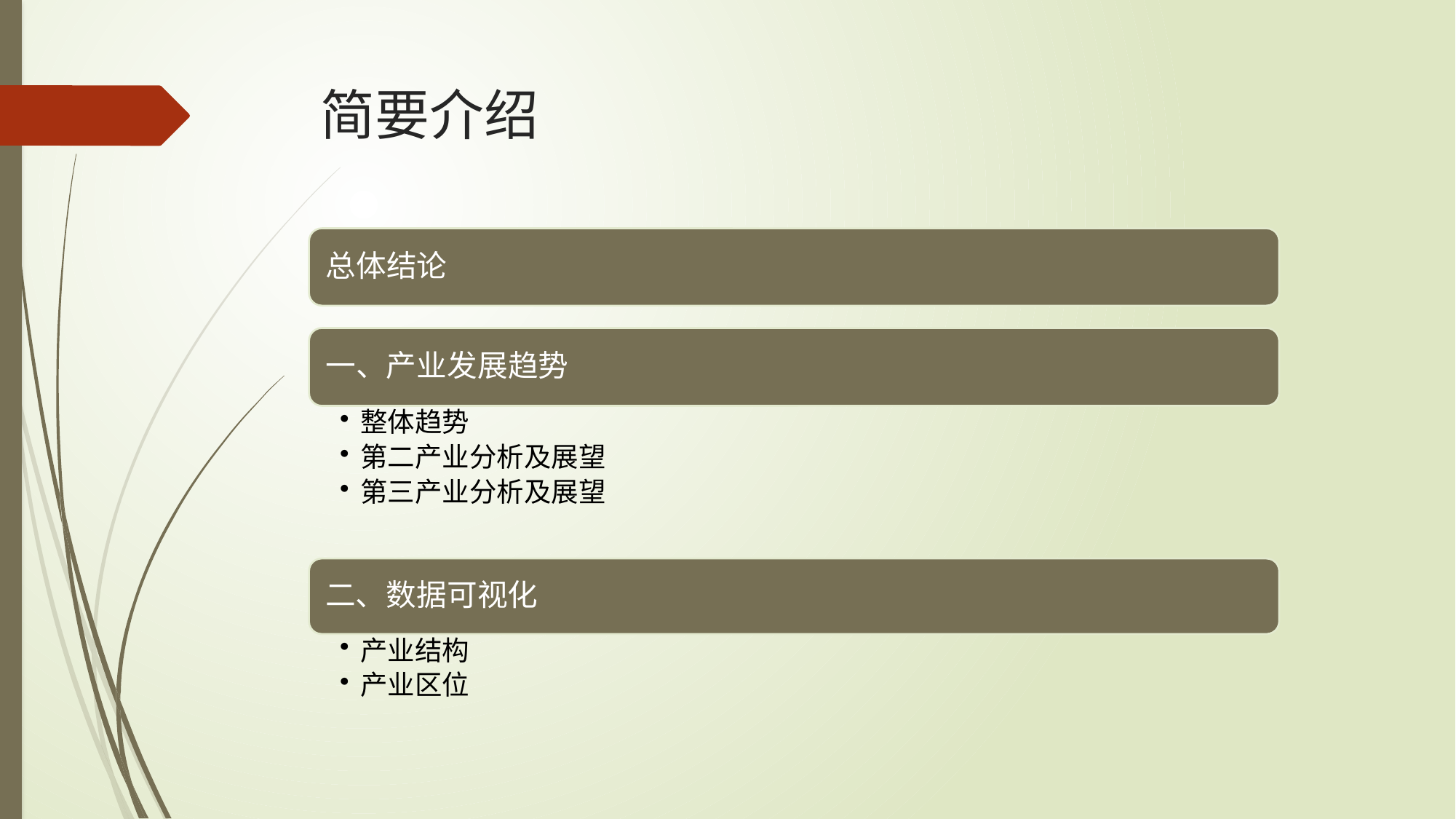

# 简要介绍
总体结论
一、产业发展趋势
整体趋势
第二产业分析及展望
第三产业分析及展望
二、数据可视化
产业结构
产业区位